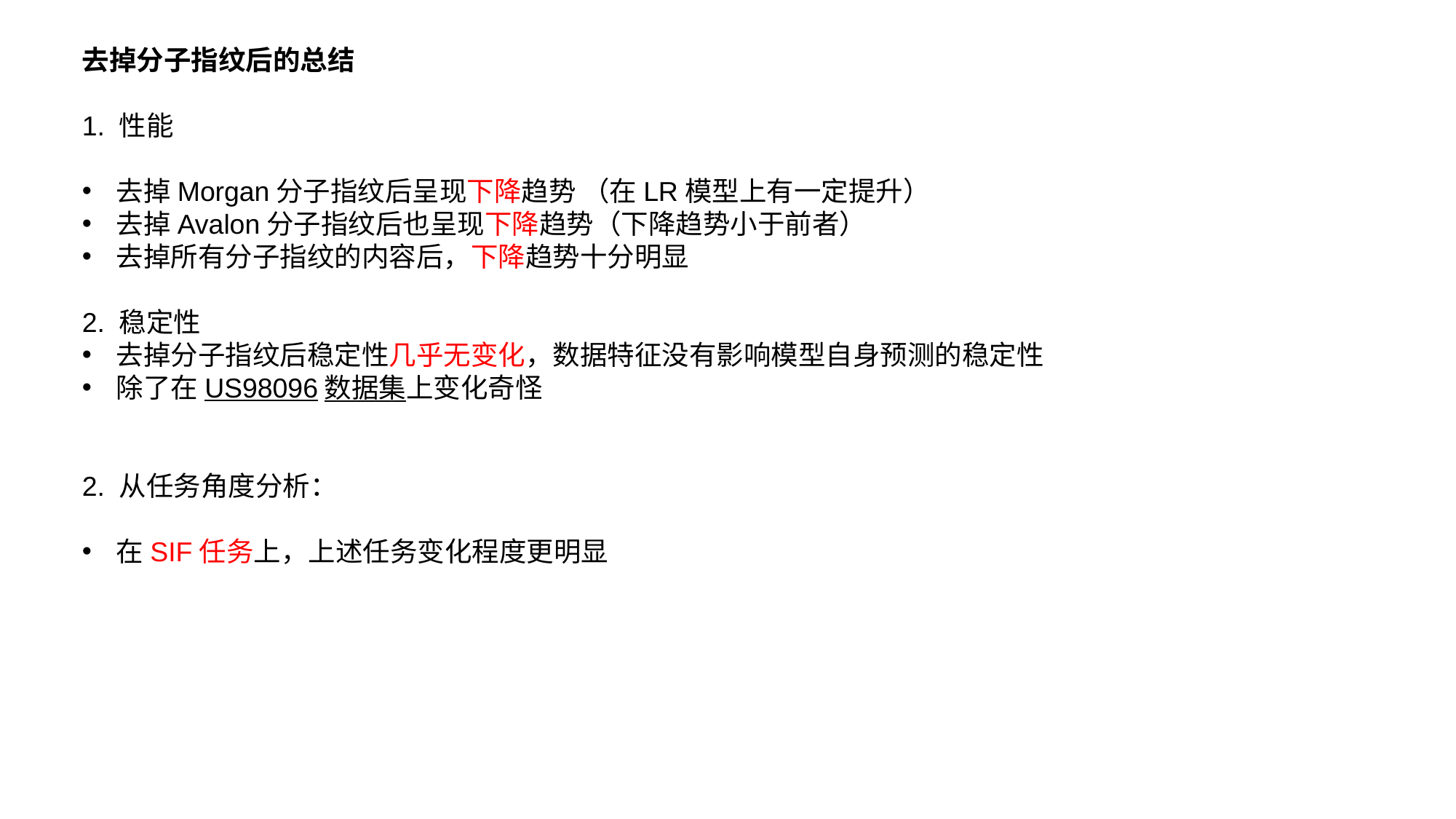

去掉分子指纹后的总结

1. 性能

去掉Morgan分子指纹后呈现下降趋势 （在LR模型上有一定提升）
去掉Avalon分子指纹后也呈现下降趋势（下降趋势小于前者）
去掉所有分子指纹的内容后，下降趋势十分明显

2. 稳定性
去掉分子指纹后稳定性几乎无变化，数据特征没有影响模型自身预测的稳定性
除了在US98096数据集上变化奇怪

2. 从任务角度分析：

在SIF任务上，上述任务变化程度更明显